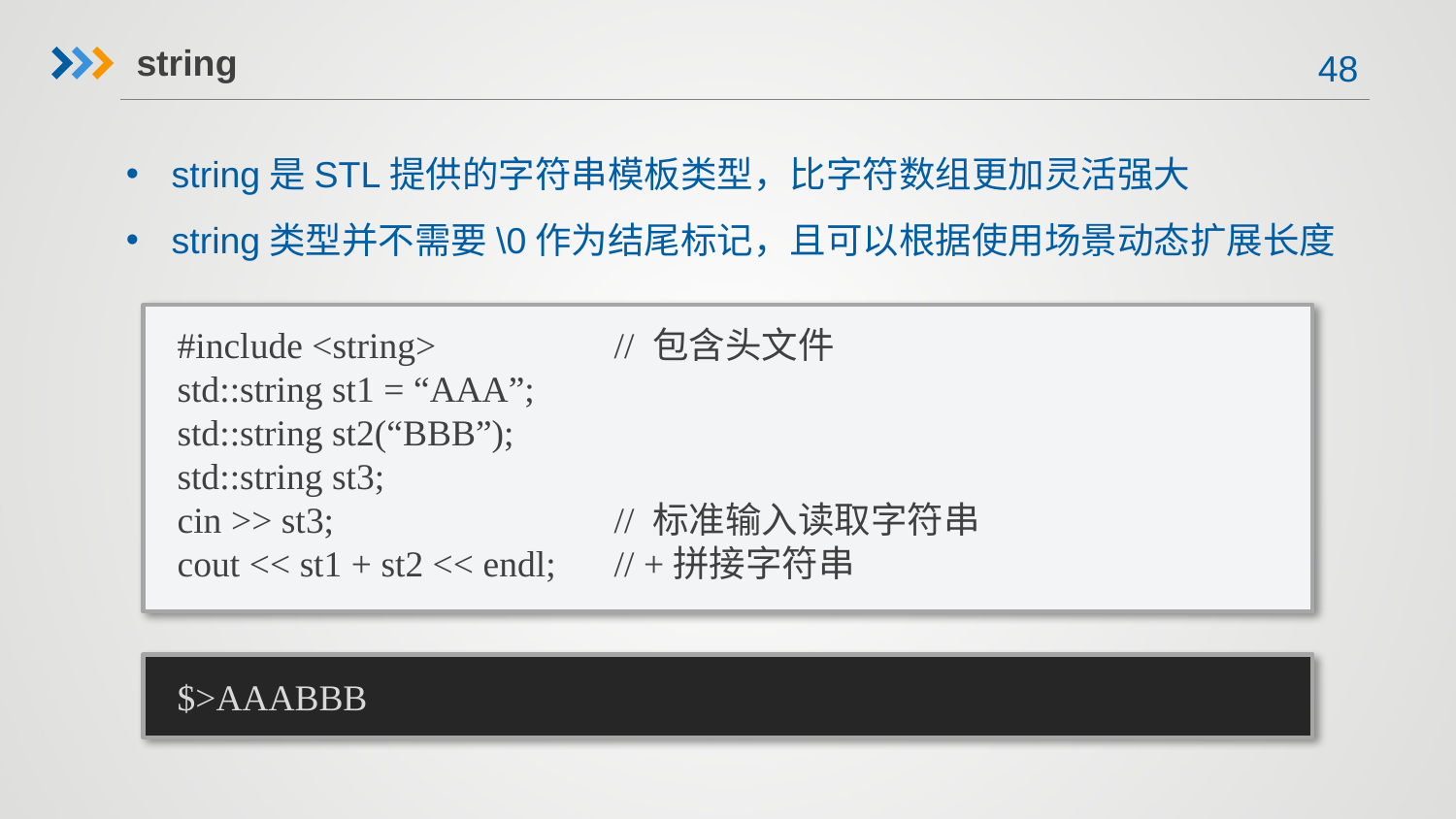

string
string是STL提供的字符串模板类型，比字符数组更加灵活强大
string类型并不需要\0作为结尾标记，且可以根据使用场景动态扩展长度

#include <string> 		// 包含头文件
std::string st1 = “AAA”;
std::string st2(“BBB”);
std::string st3;
cin >> st3;		// 标准输入读取字符串
cout << st1 + st2 << endl;	// +拼接字符串

$>AAABBB